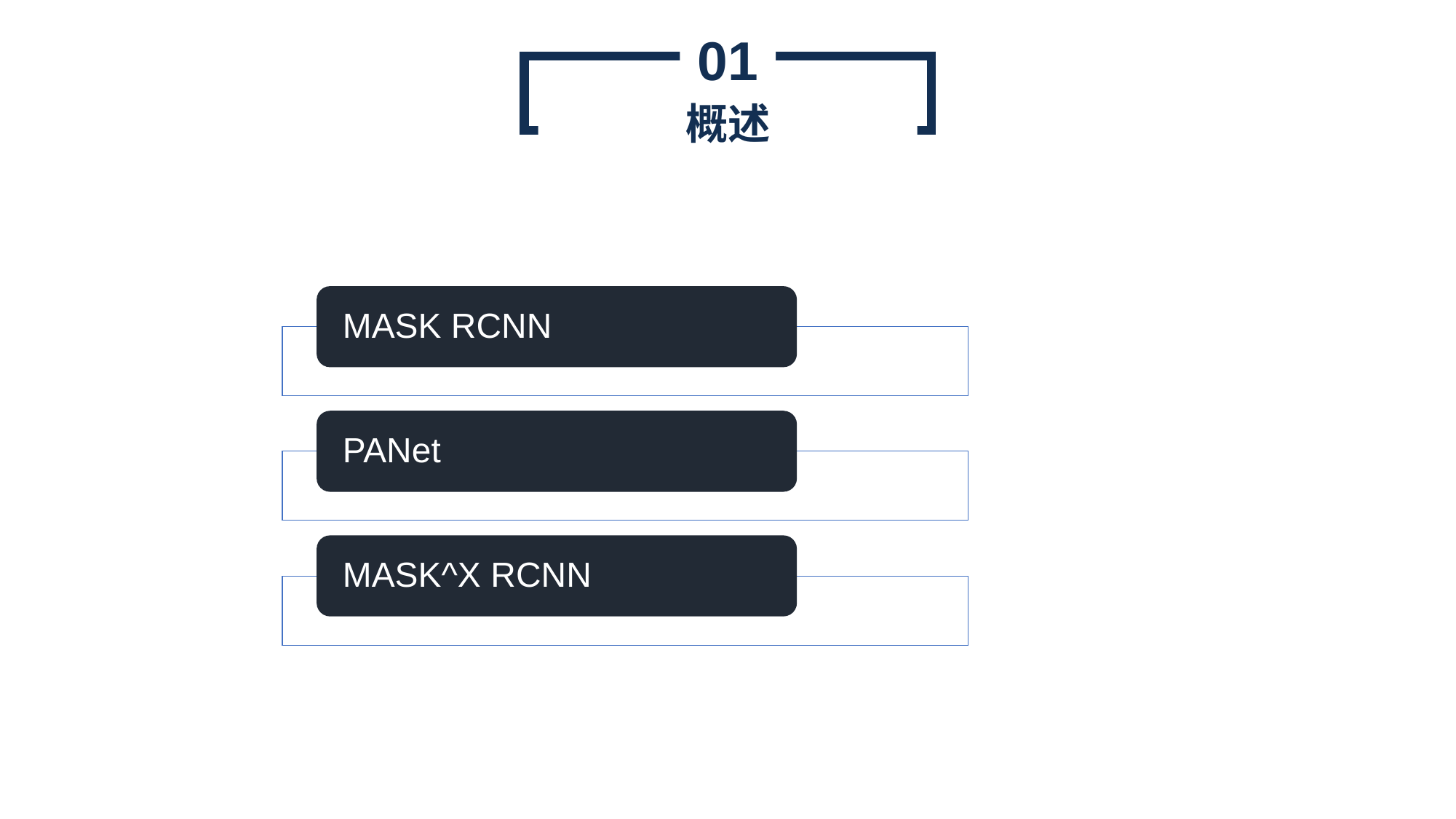

01

概述
MASK RCNN
PANet
MASK^X RCNN